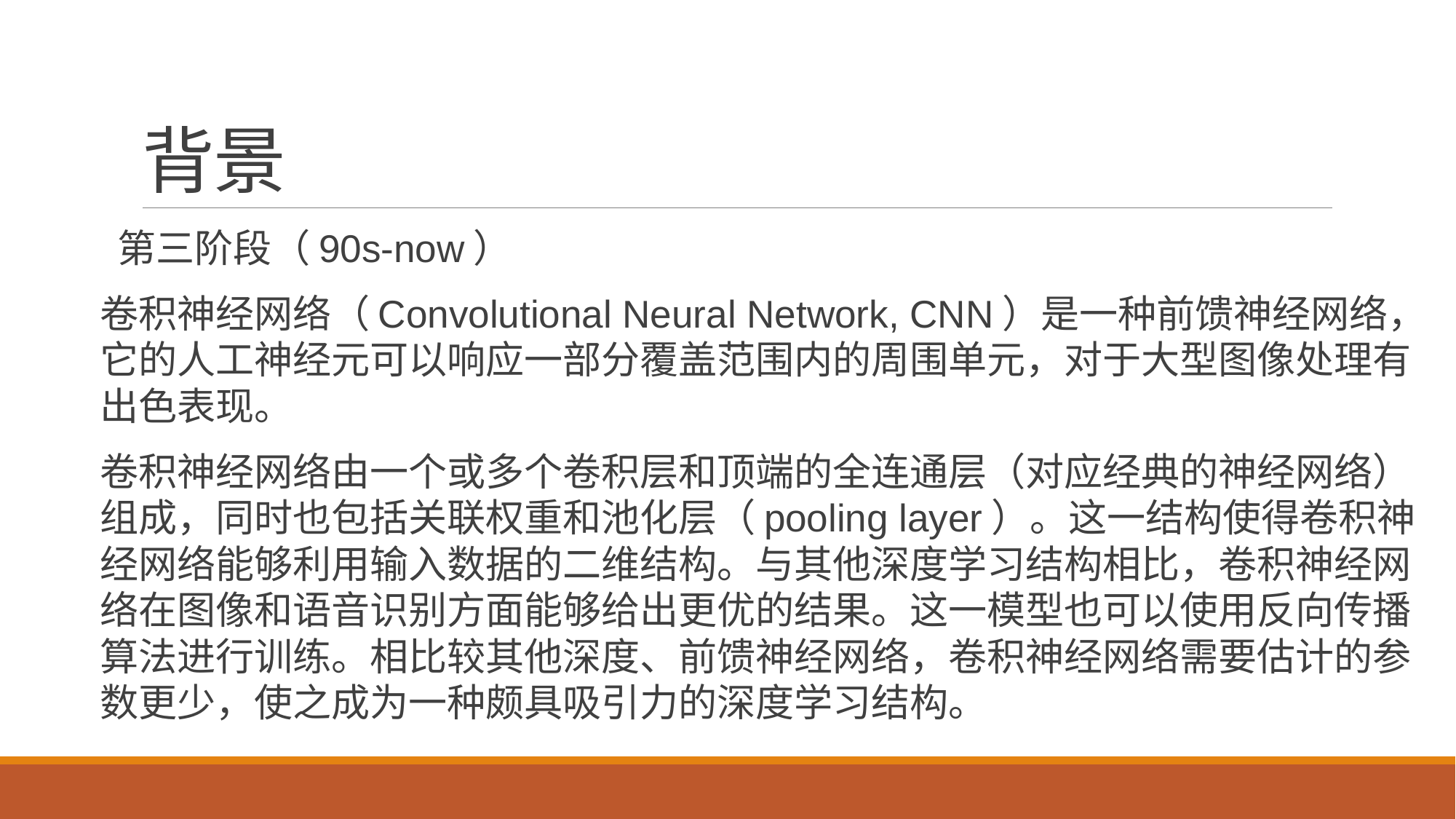

# 背景
第三阶段（90s-now）
卷积神经网络（Convolutional Neural Network, CNN）是一种前馈神经网络，它的人工神经元可以响应一部分覆盖范围内的周围单元，对于大型图像处理有出色表现。
卷积神经网络由一个或多个卷积层和顶端的全连通层（对应经典的神经网络）组成，同时也包括关联权重和池化层（pooling layer）。这一结构使得卷积神经网络能够利用输入数据的二维结构。与其他深度学习结构相比，卷积神经网络在图像和语音识别方面能够给出更优的结果。这一模型也可以使用反向传播算法进行训练。相比较其他深度、前馈神经网络，卷积神经网络需要估计的参数更少，使之成为一种颇具吸引力的深度学习结构。

26